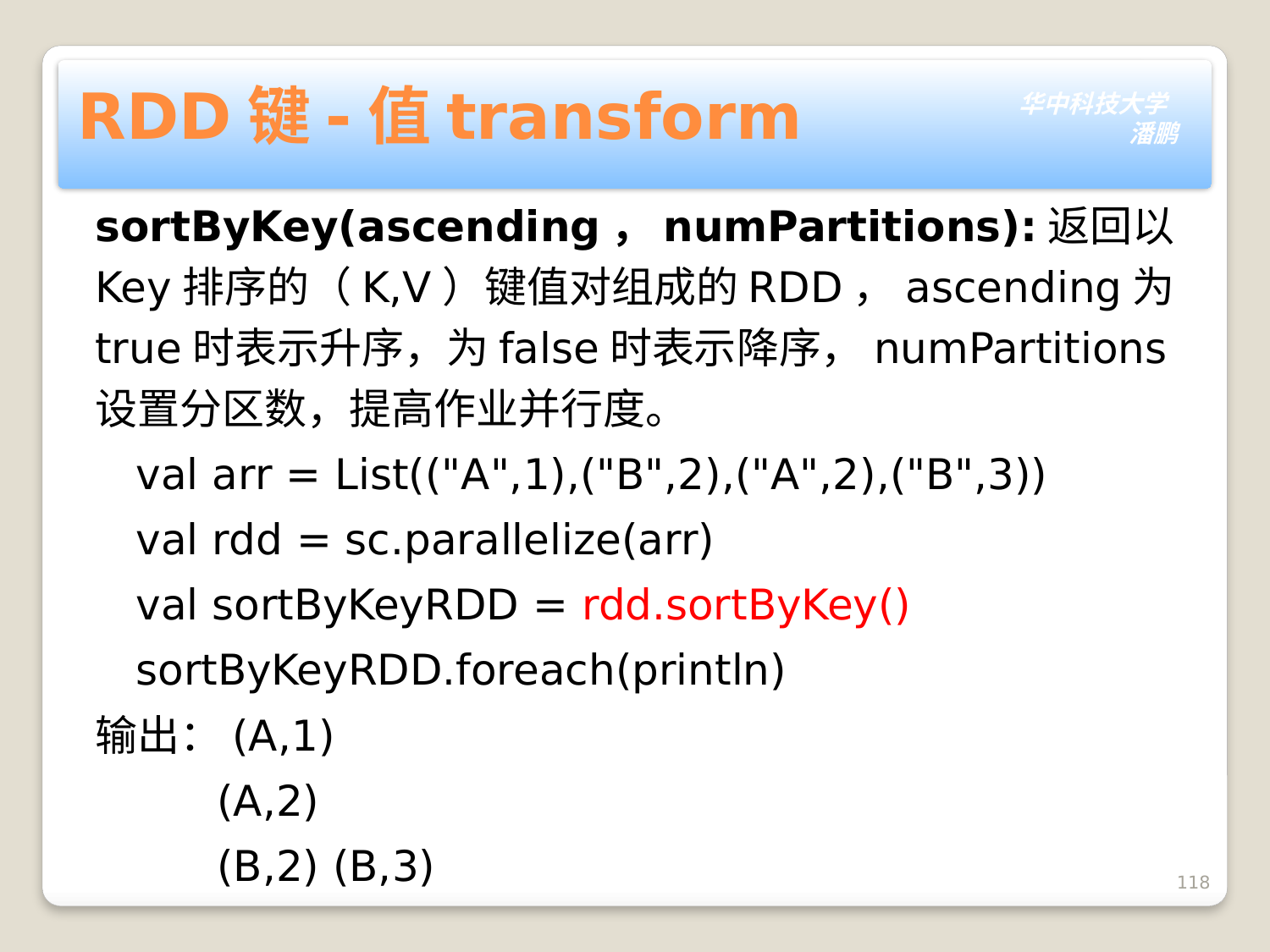

# RDD键-值transform
sortByKey(ascending，numPartitions):返回以Key排序的（K,V）键值对组成的RDD，ascending为true时表示升序，为false时表示降序，numPartitions设置分区数，提高作业并行度。
   val arr = List(("A",1),("B",2),("A",2),("B",3))
   val rdd = sc.parallelize(arr)
   val sortByKeyRDD = rdd.sortByKey()
   sortByKeyRDD.foreach(println)
输出：(A,1)
         (A,2)
         (B,2) (B,3)
118